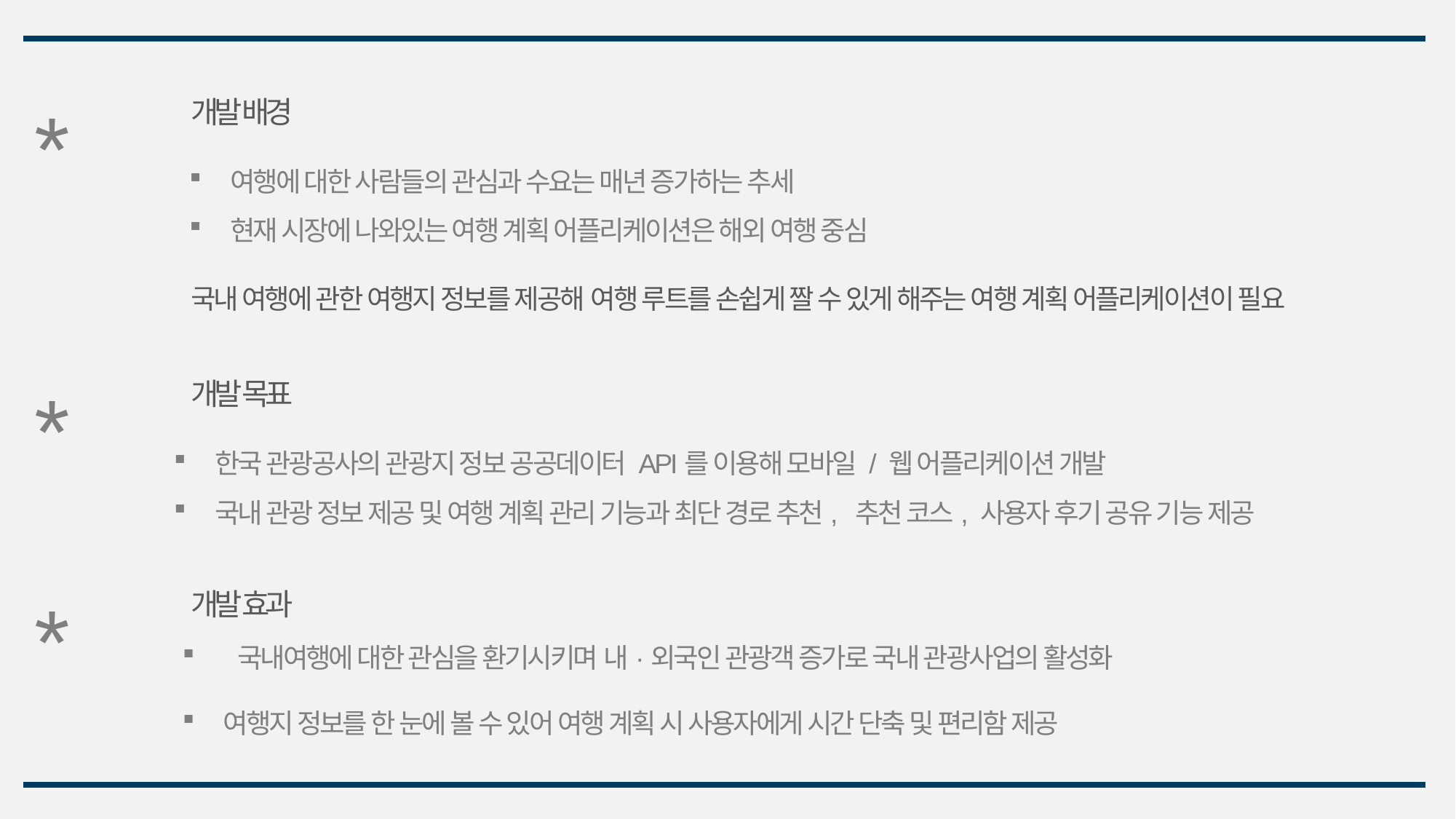

*
개발 배경
여행에 대한 사람들의 관심과 수요는 매년 증가하는 추세
현재 시장에 나와있는 여행 계획 어플리케이션은 해외 여행 중심
국내 여행에 관한 여행지 정보를 제공해 여행 루트를 손쉽게 짤 수 있게 해주는 여행 계획 어플리케이션이 필요
*
개발 목표
한국 관광공사의 관광지 정보 공공데이터 API를 이용해 모바일 / 웹 어플리케이션 개발
국내 관광 정보 제공 및 여행 계획 관리 기능과 최단 경로 추천,  추천 코스, 사용자 후기 공유 기능 제공
*
개발 효과
 국내여행에 대한 관심을 환기시키며 내·외국인 관광객 증가로 국내 관광사업의 활성화
여행지 정보를 한 눈에 볼 수 있어 여행 계획 시 사용자에게 시간 단축 및 편리함 제공